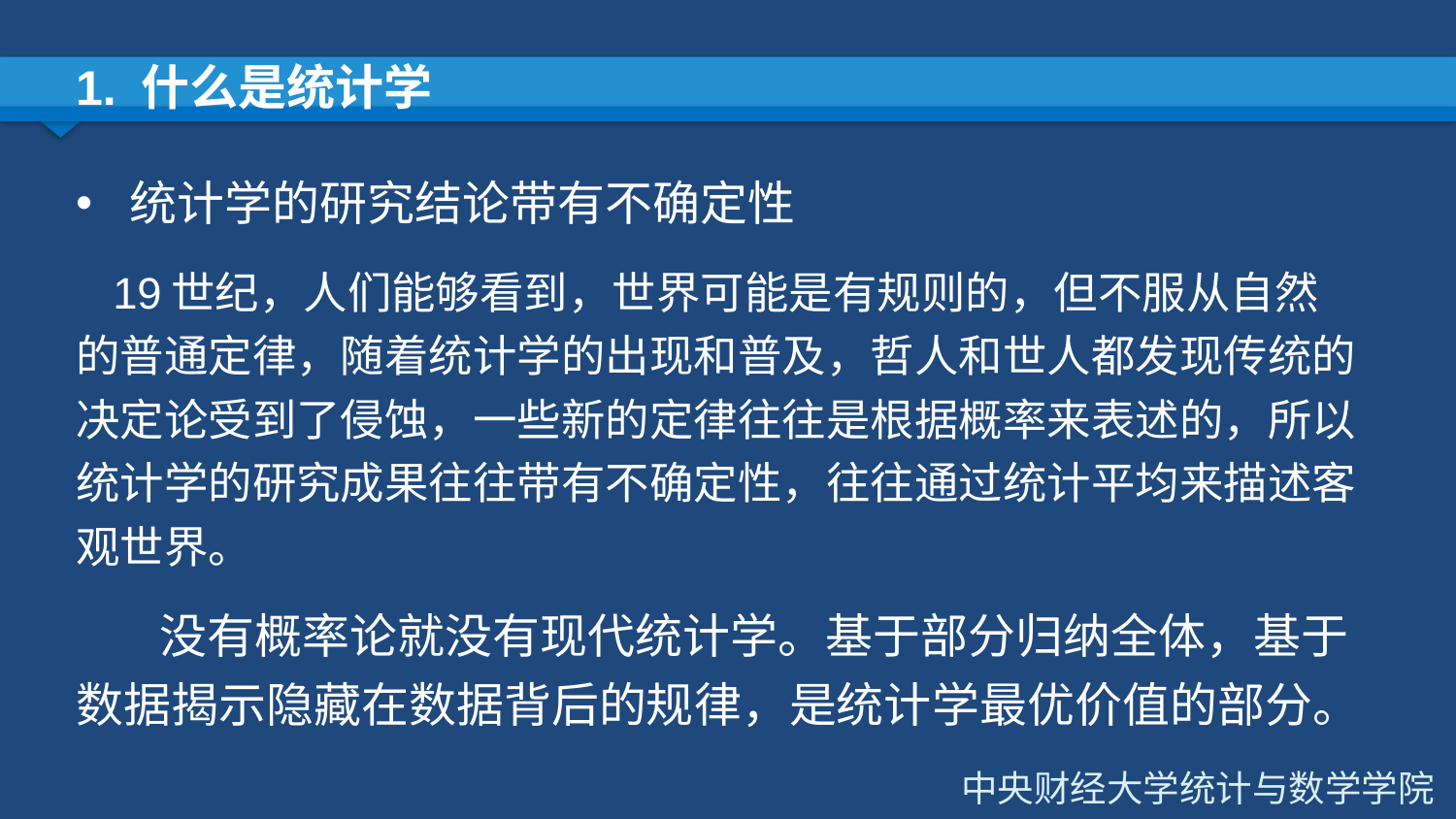

# 1. 什么是统计学
统计学的研究结论带有不确定性
   19世纪，人们能够看到，世界可能是有规则的，但不服从自然的普通定律，随着统计学的出现和普及，哲人和世人都发现传统的决定论受到了侵蚀，一些新的定律往往是根据概率来表述的，所以统计学的研究成果往往带有不确定性，往往通过统计平均来描述客观世界。
       没有概率论就没有现代统计学。基于部分归纳全体，基于数据揭示隐藏在数据背后的规律，是统计学最优价值的部分。